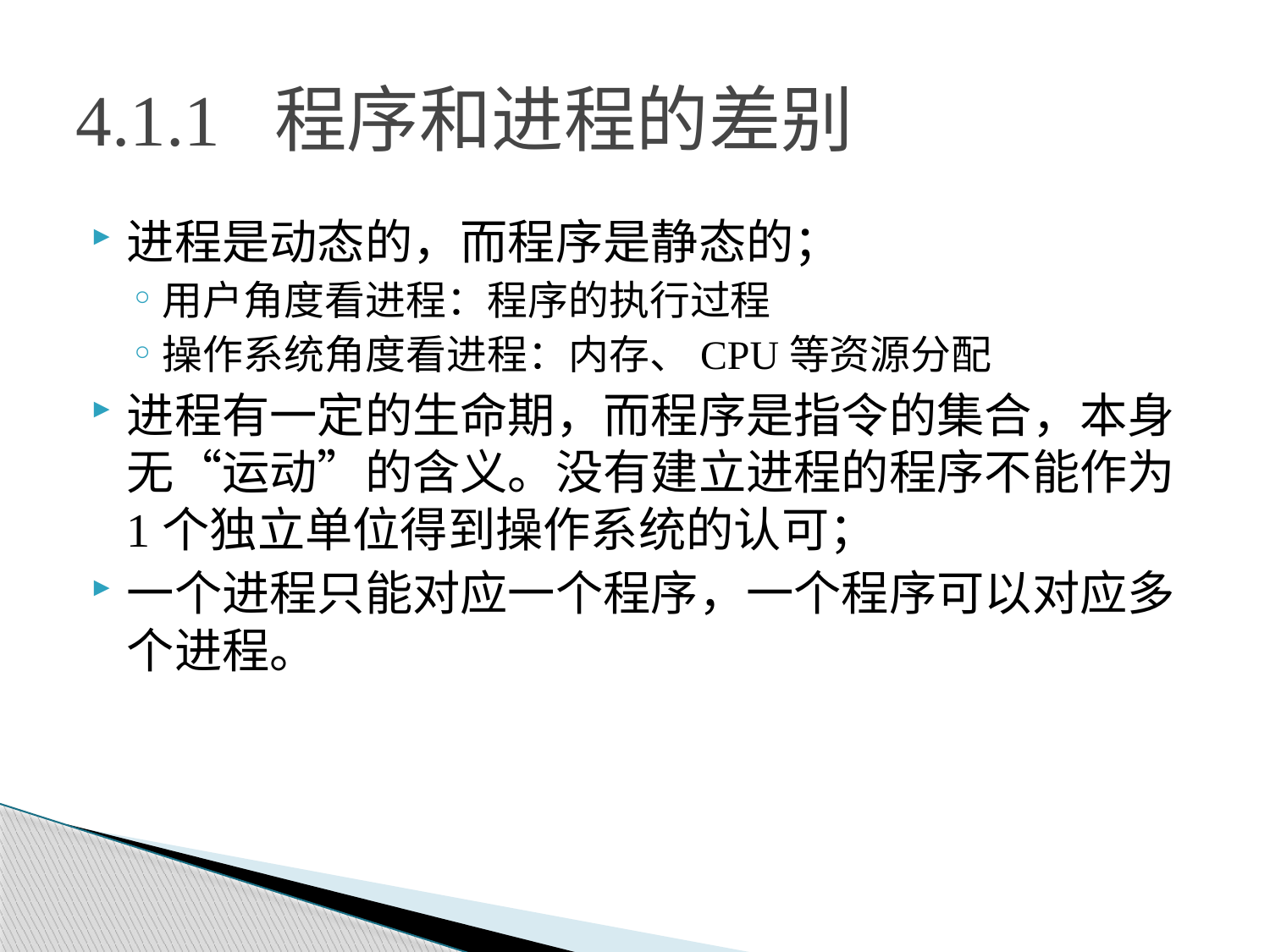

# 4.1.1  程序和进程的差别
进程是动态的，而程序是静态的；
用户角度看进程：程序的执行过程
操作系统角度看进程：内存、CPU等资源分配
进程有一定的生命期，而程序是指令的集合，本身无“运动”的含义。没有建立进程的程序不能作为1个独立单位得到操作系统的认可；
一个进程只能对应一个程序，一个程序可以对应多个进程。